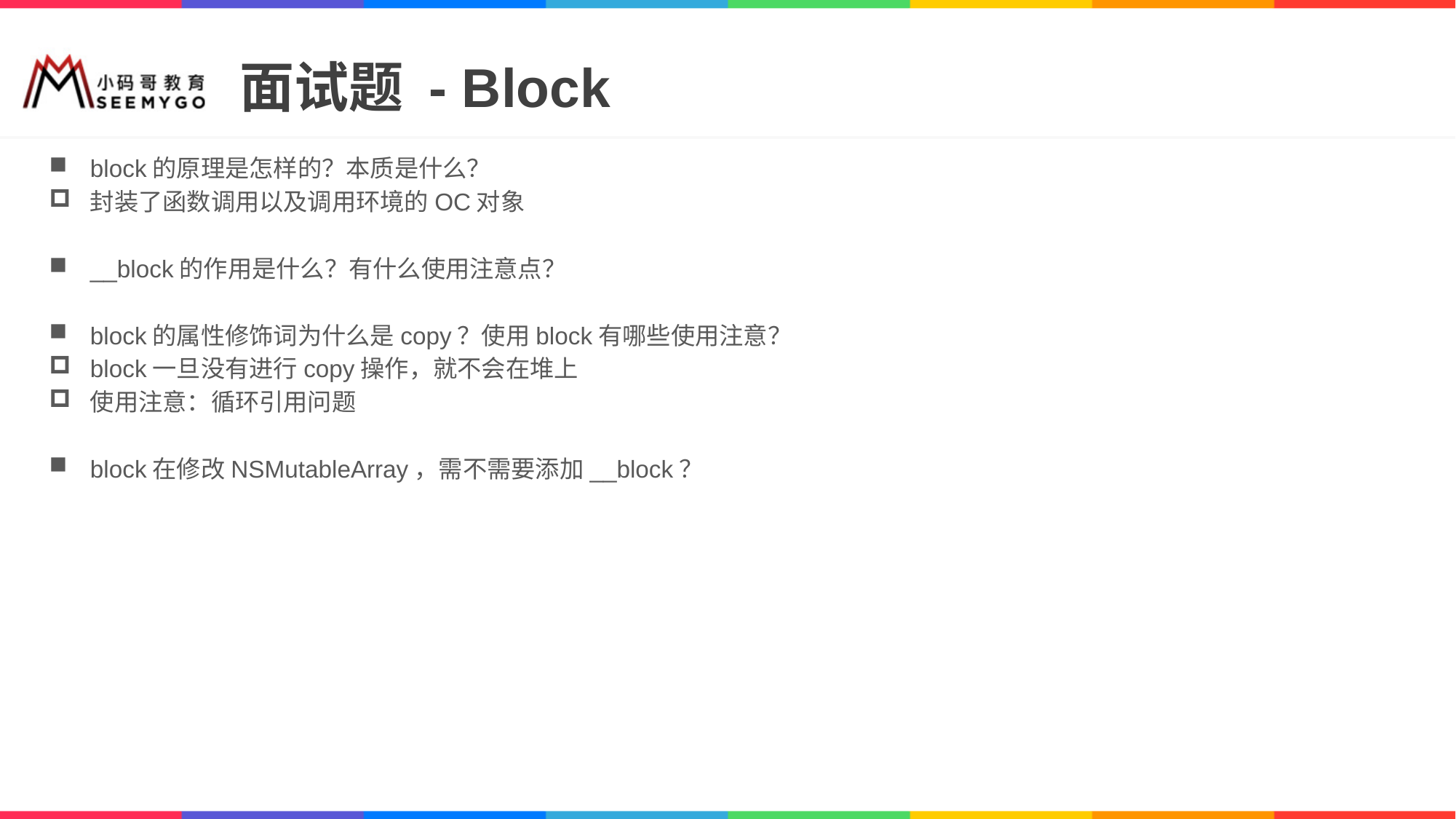

# 面试题 - Block
block的原理是怎样的？本质是什么？
封装了函数调用以及调用环境的OC对象

__block的作用是什么？有什么使用注意点？

block的属性修饰词为什么是copy？使用block有哪些使用注意？
block一旦没有进行copy操作，就不会在堆上
使用注意：循环引用问题

block在修改NSMutableArray，需不需要添加__block？